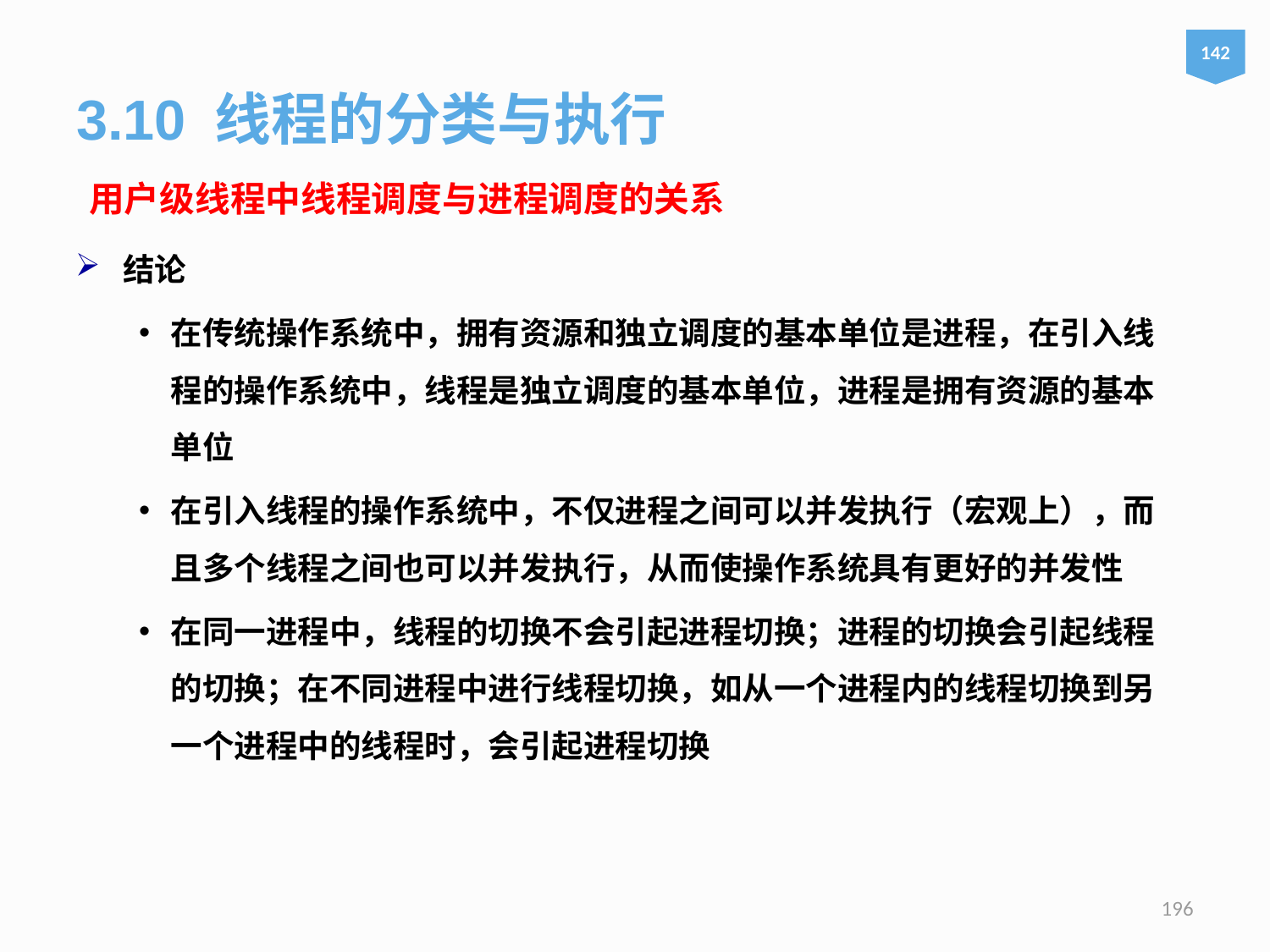

142
3.10 线程的分类与执行
用户级线程中线程调度与进程调度的关系

结论
在传统操作系统中，拥有资源和独立调度的基本单位是进程，在引入线程的操作系统中，线程是独立调度的基本单位，进程是拥有资源的基本单位
在引入线程的操作系统中，不仅进程之间可以并发执行（宏观上），而且多个线程之间也可以并发执行，从而使操作系统具有更好的并发性
在同一进程中，线程的切换不会引起进程切换；进程的切换会引起线程的切换；在不同进程中进行线程切换，如从一个进程内的线程切换到另一个进程中的线程时，会引起进程切换

196